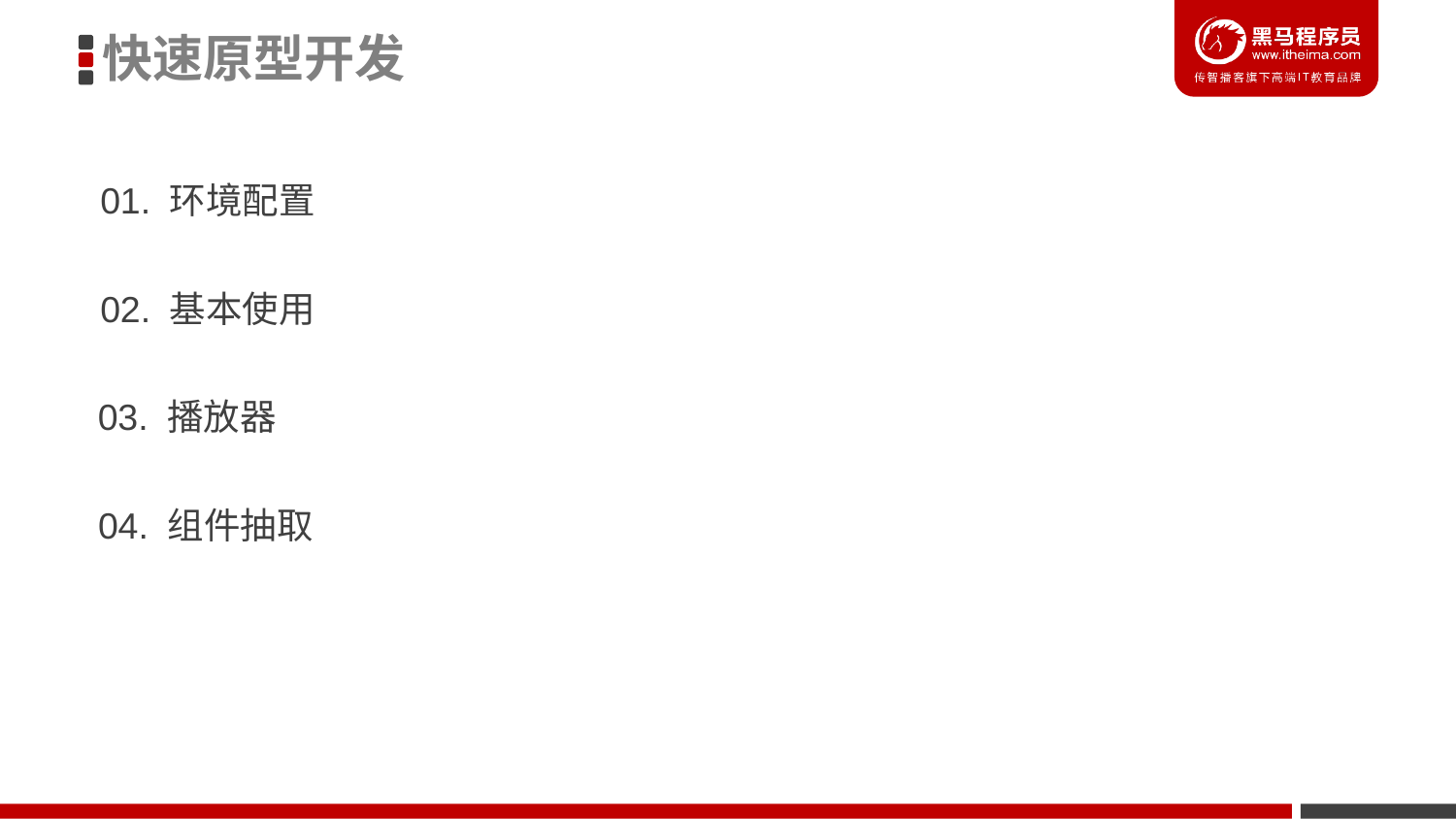

快速原型开发
01. 环境配置
02. 基本使用
03. 播放器
04. 组件抽取